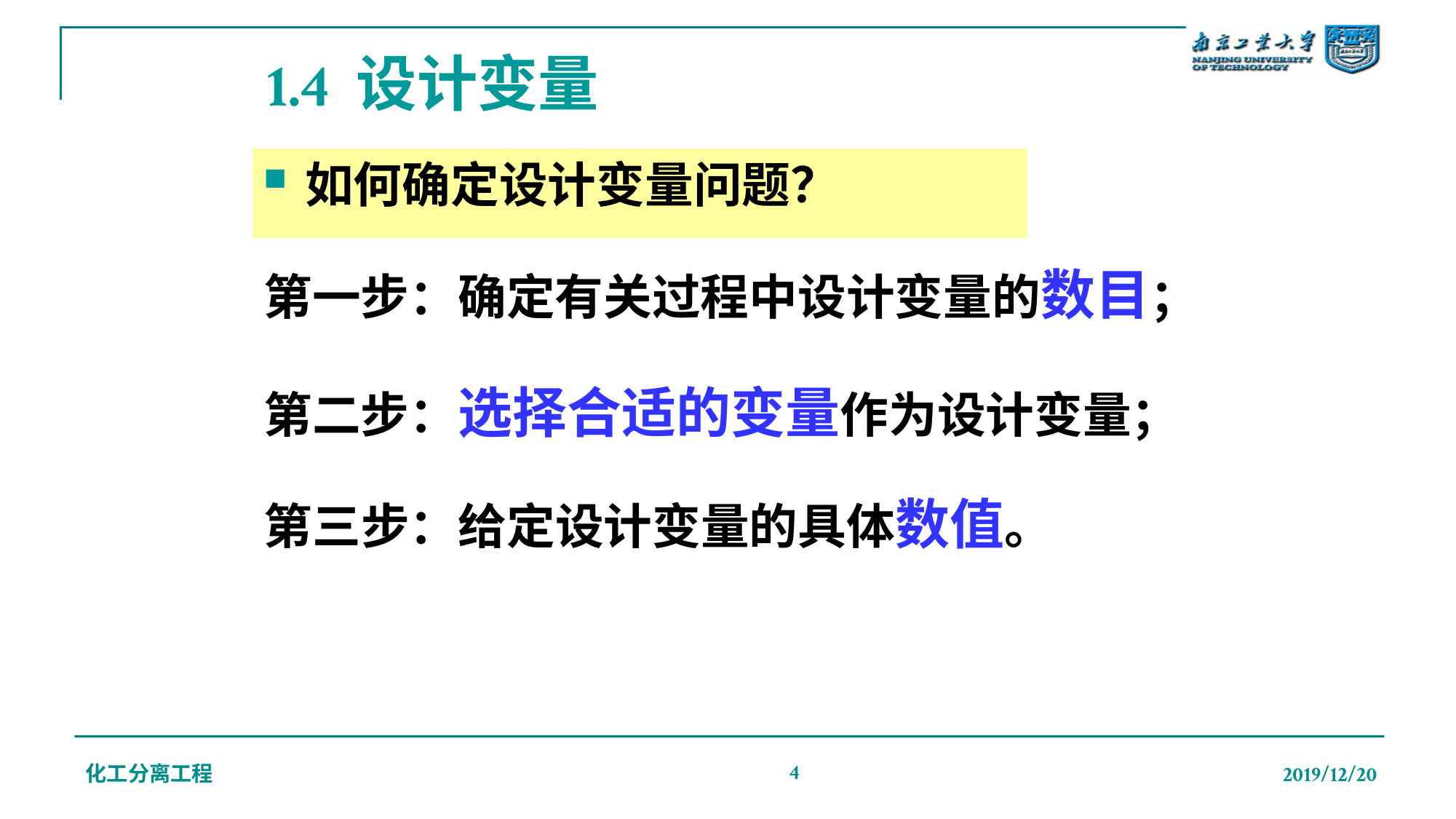

# 1.4 设计变量
如何确定设计变量问题？
第一步：确定有关过程中设计变量的数目；
第二步：选择合适的变量作为设计变量；
第三步：给定设计变量的具体数值。
化工分离工程
4
2019/12/20